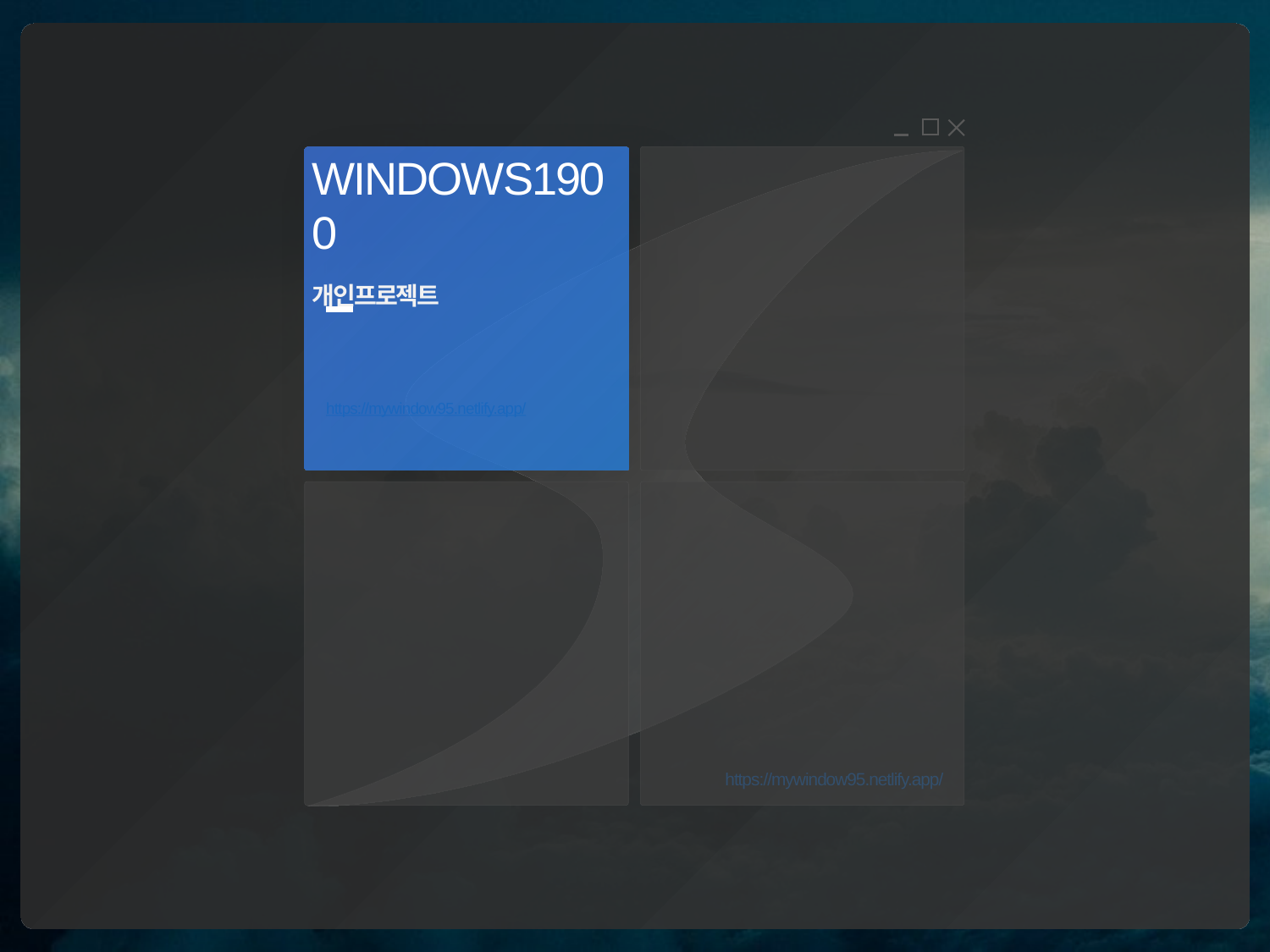

# WINDOWS1900 개인프로젝트

제작 : 김용규
Yonggyu01@naver.com
https://mywindow95.netlify.app/
https://mywindow95.netlify.app/